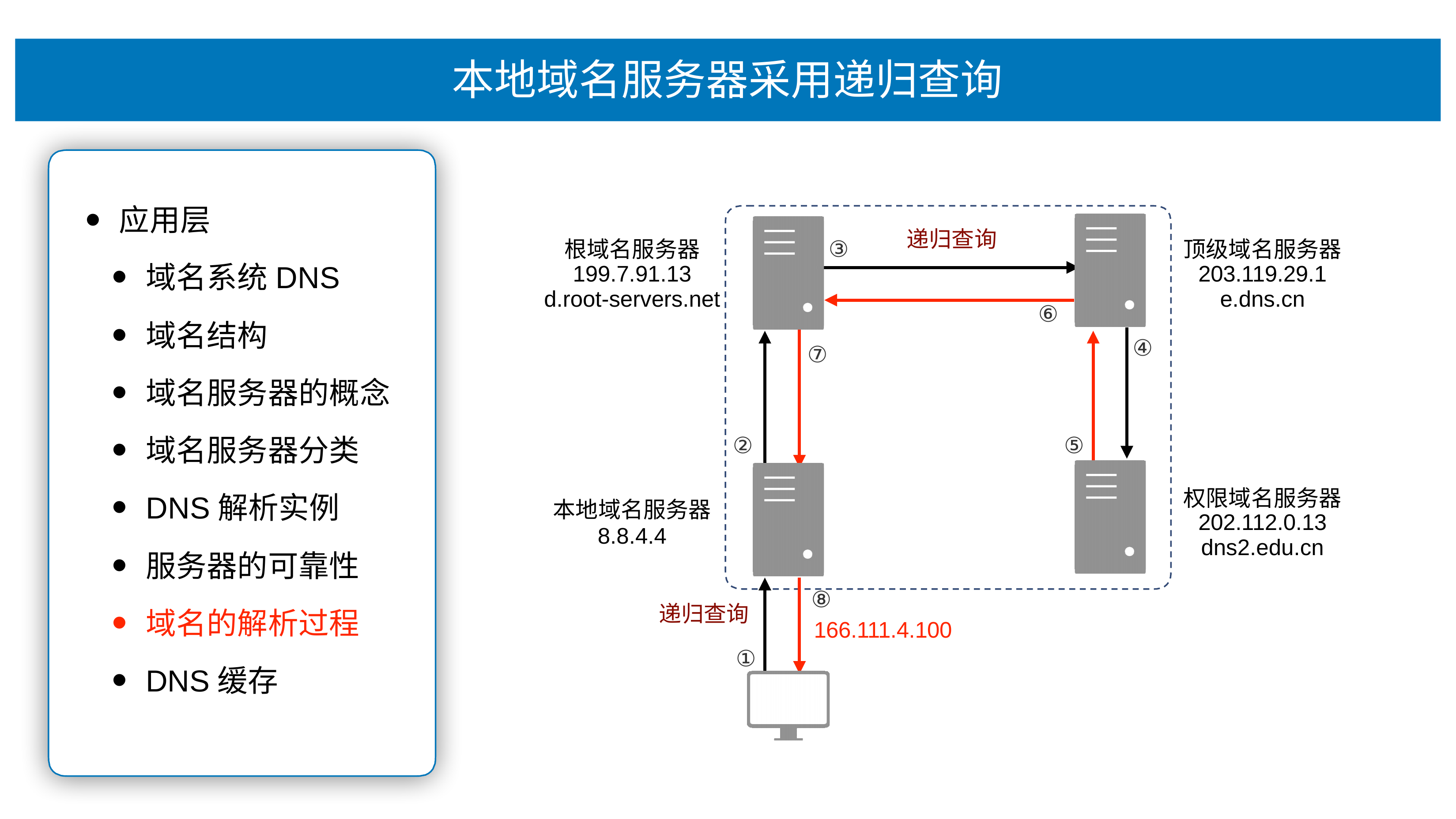

# 本地域名服务器采⽤递归查询

应⽤层
域名系统DNS
域名结构
域名服务器的概念
域名服务器分类
DNS解析实例
服务器的可靠性
域名的解析过程
DNS缓存

递归查询
③
根域名服务器
199.7.91.13
d.root-servers.net
顶级域名服务器
203.119.29.1
e.dns.cn

⑥

④
⑦

②
⑤

权限域名服务器
202.112.0.13
dns2.edu.cn
本地域名服务器
8.8.4.4

⑧
166.111.4.100

递归查询
①